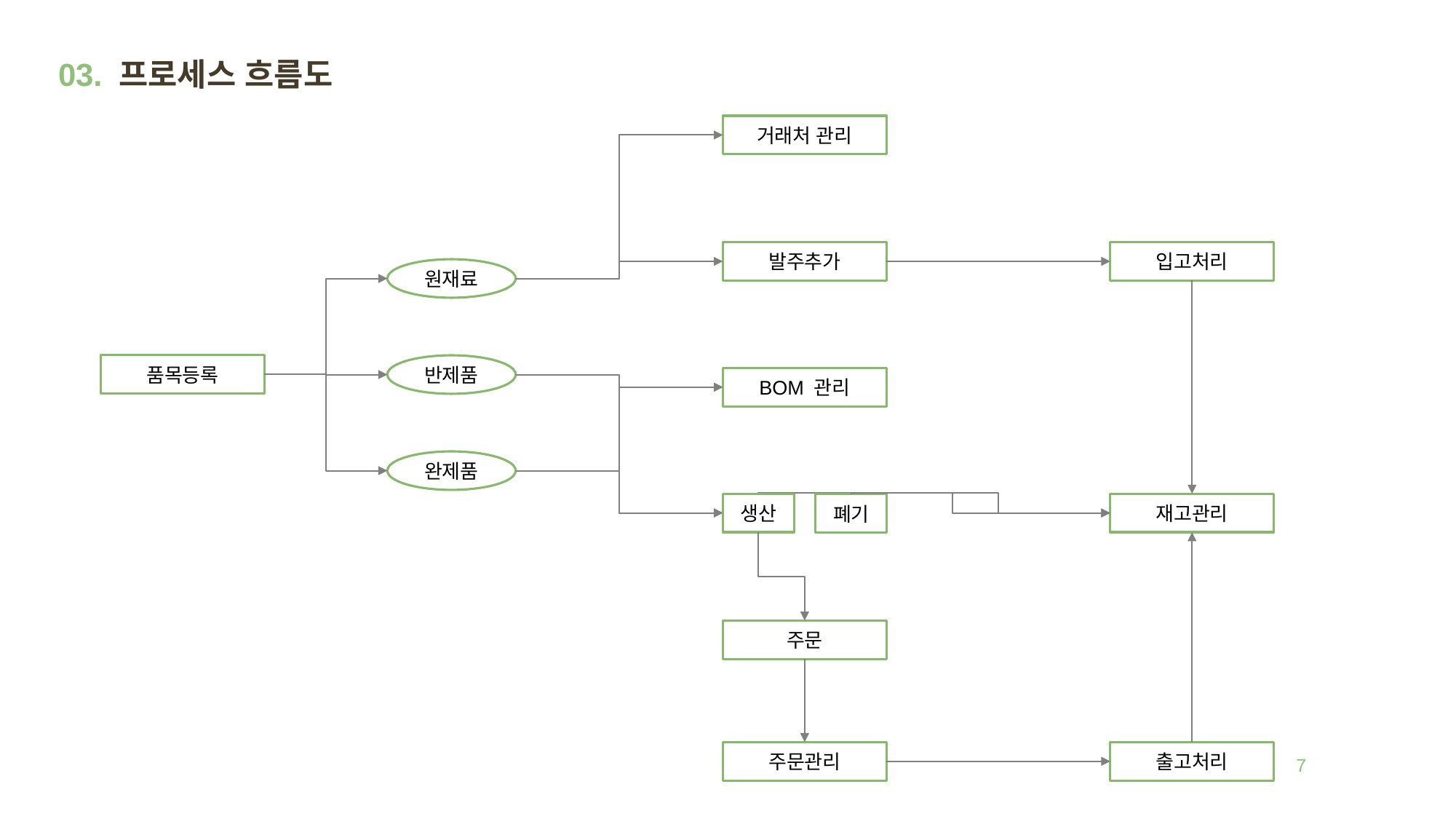

# 03. 프로세스 흐름도
거래처 관리
발주추가
입고처리
원재료
품목등록
반제품
BOM 관리
완제품
생산
재고관리
폐기
주문
주문관리
출고처리
7